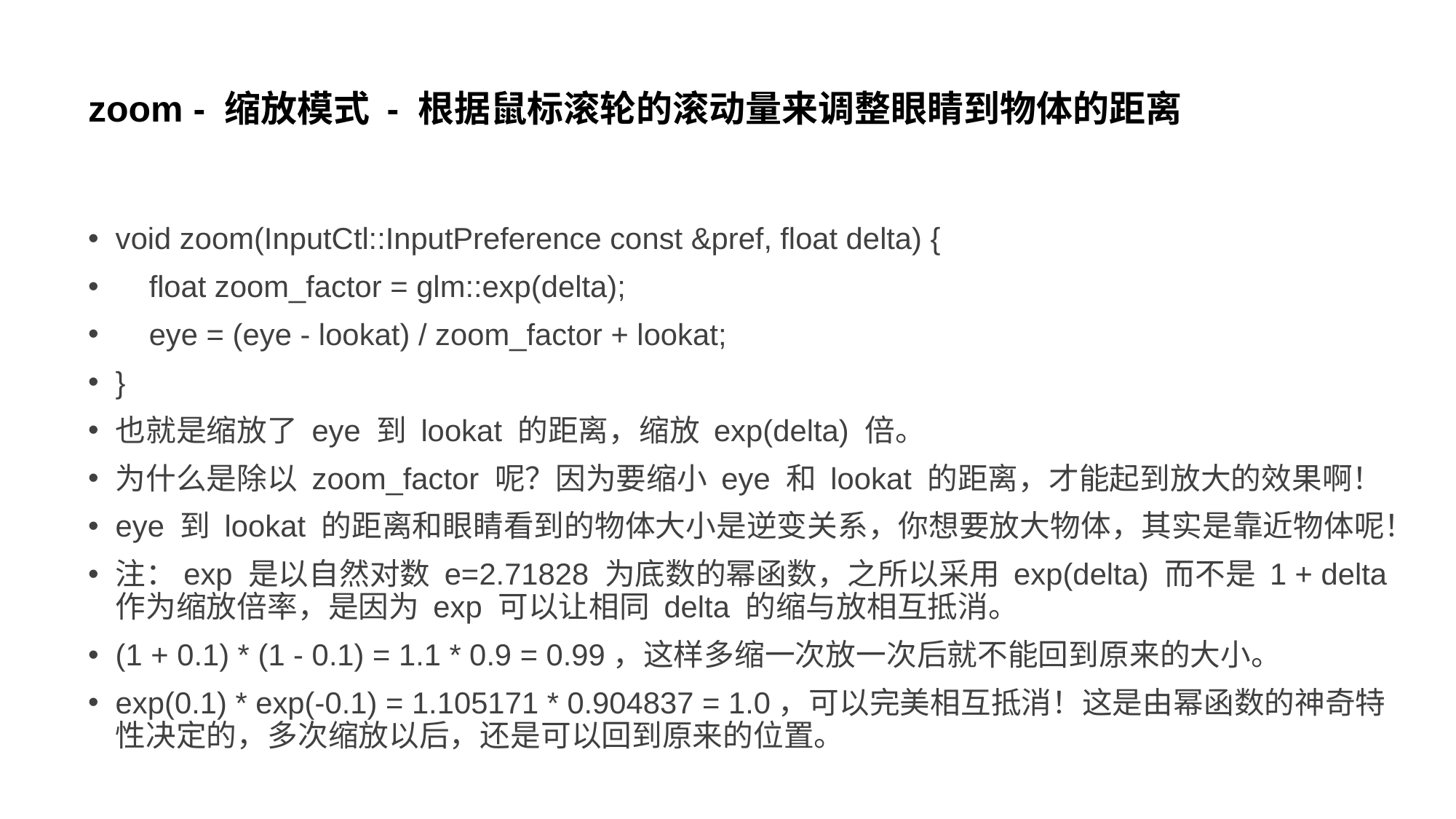

# zoom - 缩放模式 - 根据鼠标滚轮的滚动量来调整眼睛到物体的距离
void zoom(InputCtl::InputPreference const &pref, float delta) {
    float zoom_factor = glm::exp(delta);
    eye = (eye - lookat) / zoom_factor + lookat;
}
也就是缩放了 eye 到 lookat 的距离，缩放 exp(delta) 倍。
为什么是除以 zoom_factor 呢？因为要缩小 eye 和 lookat 的距离，才能起到放大的效果啊！
eye 到 lookat 的距离和眼睛看到的物体大小是逆变关系，你想要放大物体，其实是靠近物体呢！
注：exp 是以自然对数 e=2.71828 为底数的幂函数，之所以采用 exp(delta) 而不是 1 + delta 作为缩放倍率，是因为 exp 可以让相同 delta 的缩与放相互抵消。
(1 + 0.1) * (1 - 0.1) = 1.1 * 0.9 = 0.99，这样多缩一次放一次后就不能回到原来的大小。
exp(0.1) * exp(-0.1) = 1.105171 * 0.904837 = 1.0，可以完美相互抵消！这是由幂函数的神奇特性决定的，多次缩放以后，还是可以回到原来的位置。